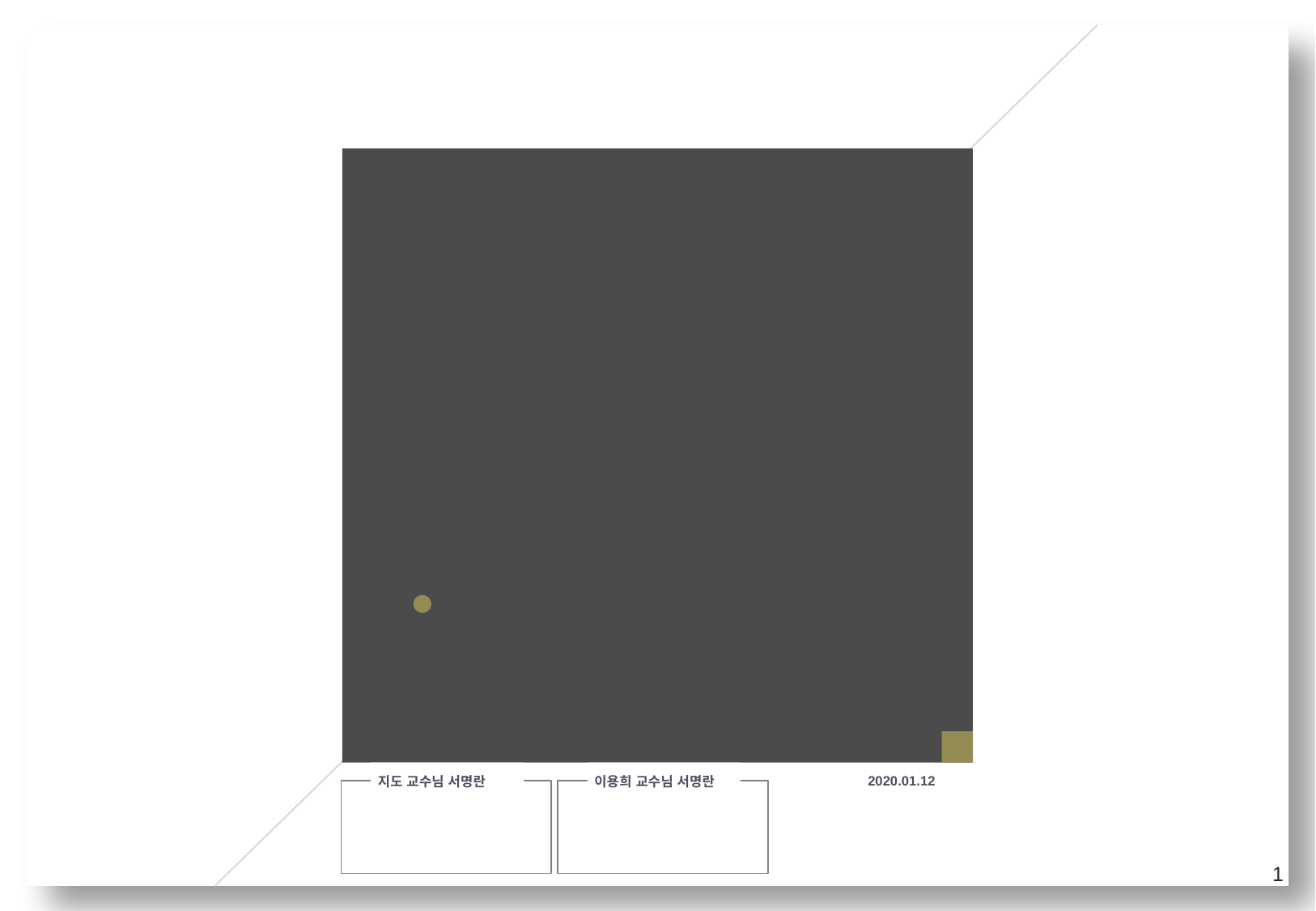

2014182015 박두환
2014182008 김동엽
2015182016 손채영
2020 종합 설계 기획 발표
FURY

2020.01.12
 지도 교수님 서명란
 이용희 교수님 서명란

1